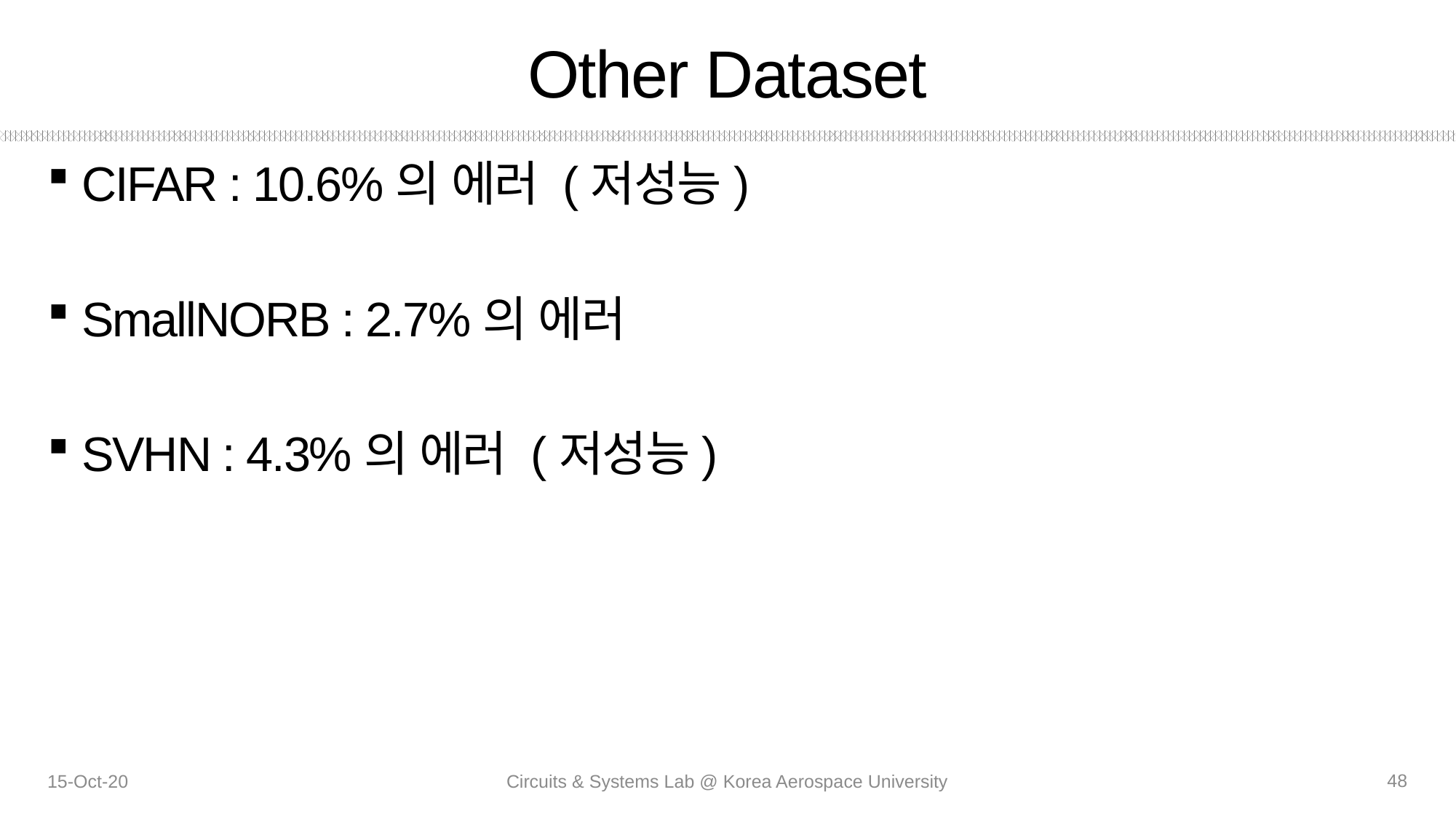

# Other Dataset
CIFAR : 10.6%의 에러 (저성능)

SmallNORB : 2.7%의 에러

SVHN : 4.3%의 에러 (저성능)
48
15-Oct-20
Circuits & Systems Lab @ Korea Aerospace University